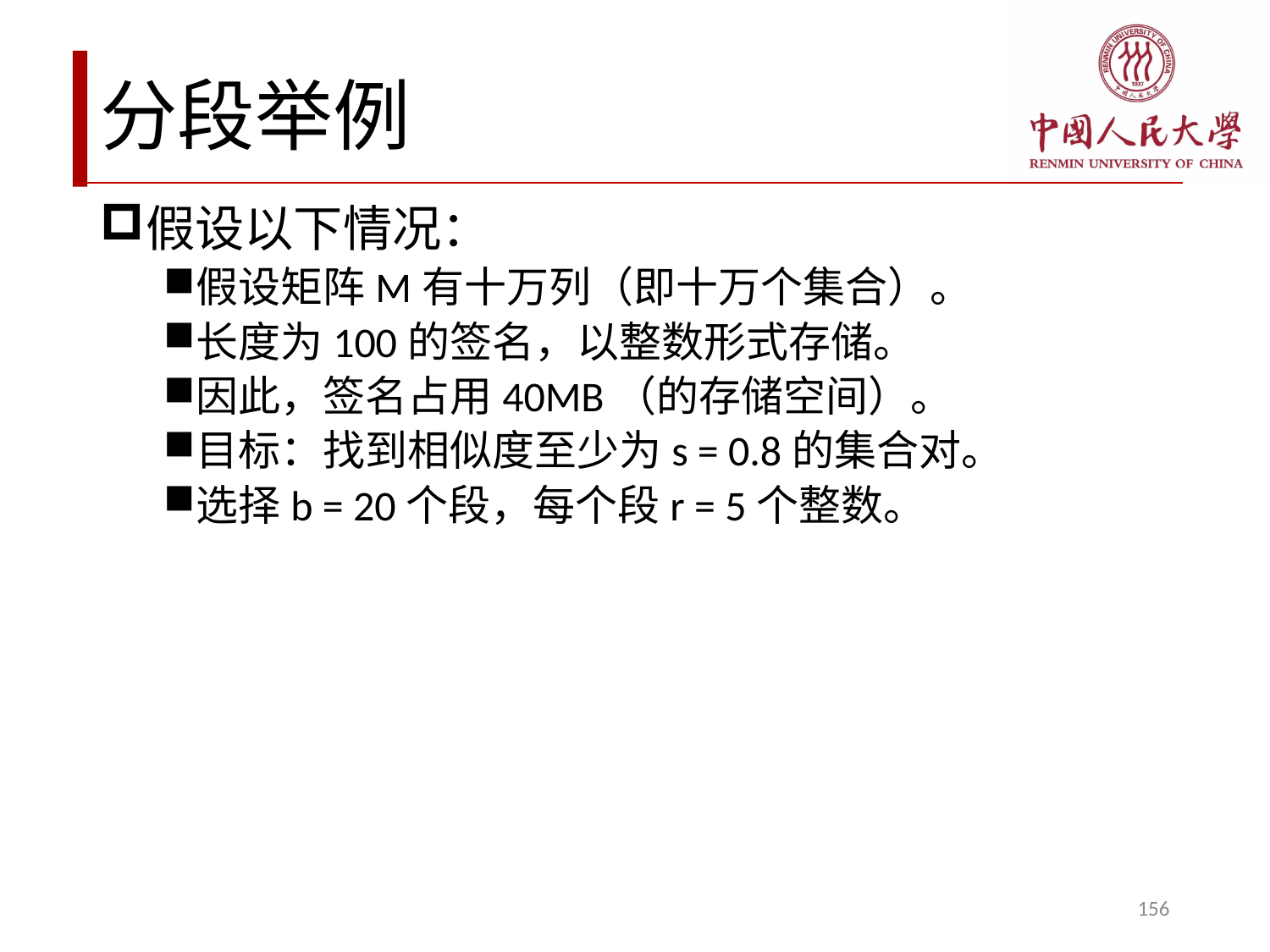

# 分段举例
假设以下情况：
假设矩阵M有十万列（即十万个集合）。
长度为100的签名，以整数形式存储。
因此，签名占用40MB（的存储空间）。
目标：找到相似度至少为s = 0.8的集合对。
选择b = 20个段，每个段r = 5个整数。
156